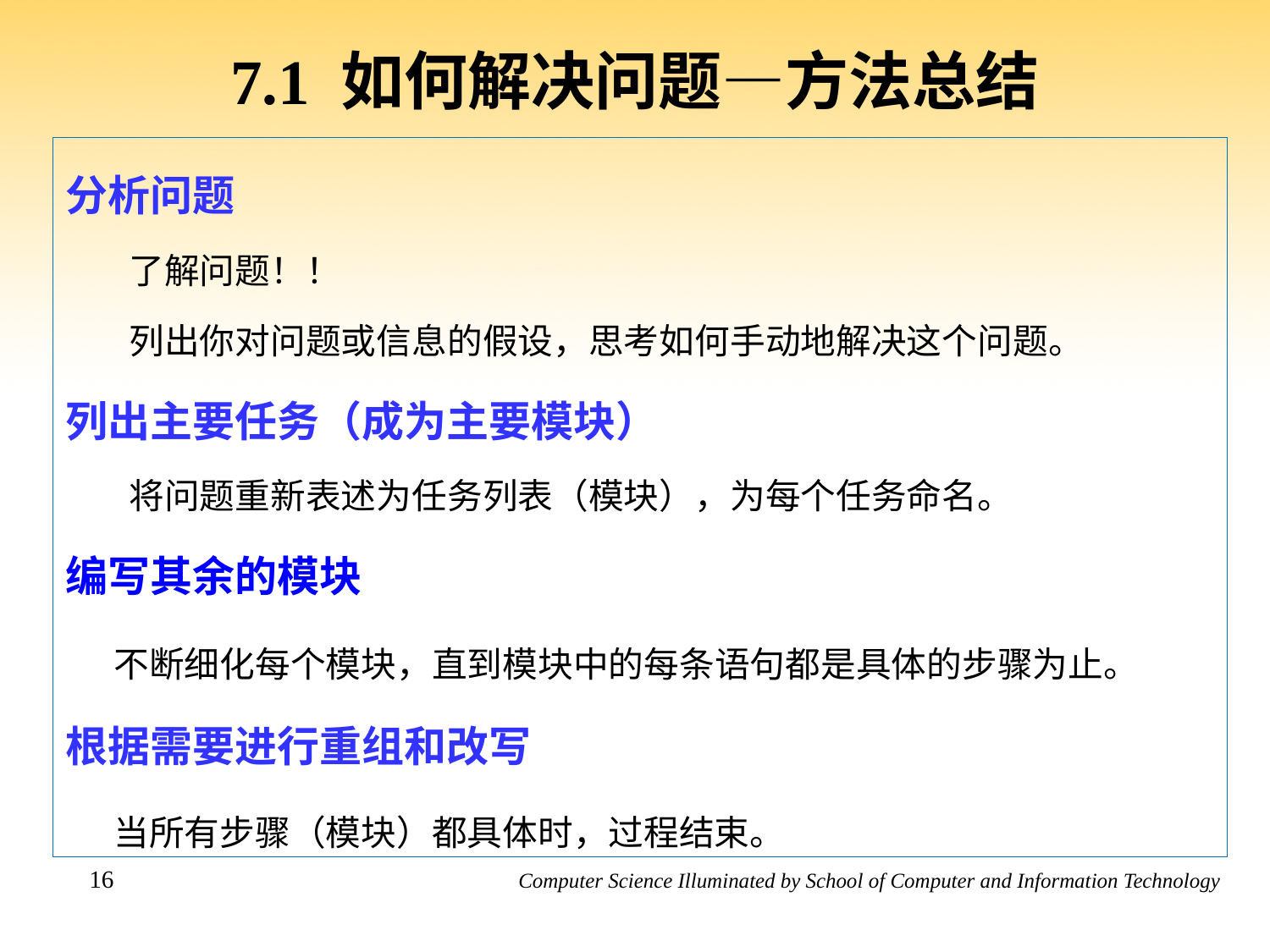

# 7.1 如何解决问题—方法总结
分析问题
了解问题！！
列出你对问题或信息的假设，思考如何手动地解决这个问题。
列出主要任务（成为主要模块）
将问题重新表述为任务列表（模块），为每个任务命名。
编写其余的模块
    不断细化每个模块，直到模块中的每条语句都是具体的步骤为止。
根据需要进行重组和改写
    当所有步骤（模块）都具体时，过程结束。
16